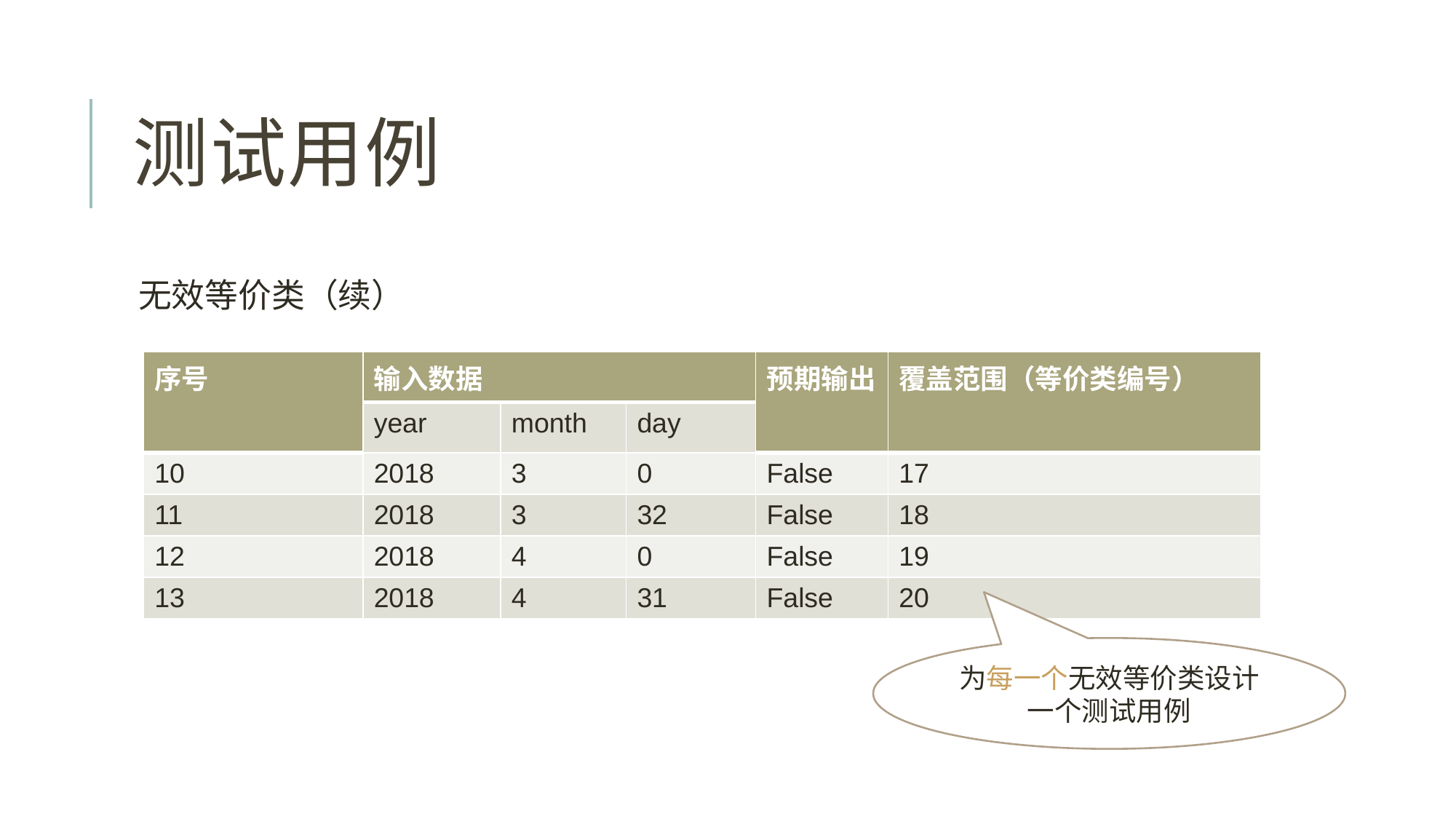

# 测试用例
无效等价类（续）
| 序号 | 输入数据 |  |  | 预期输出 | 覆盖范围（等价类编号） |
| --- | --- | --- | --- | --- | --- |
|  | year | month | day |  |  |
| 10 | 2018 | 3 | 0 | False | 17 |
| 11 | 2018 | 3 | 32 | False | 18 |
| 12 | 2018 | 4 | 0 | False | 19 |
| 13 | 2018 | 4 | 31 | False | 20 |
为每一个无效等价类设计一个测试用例